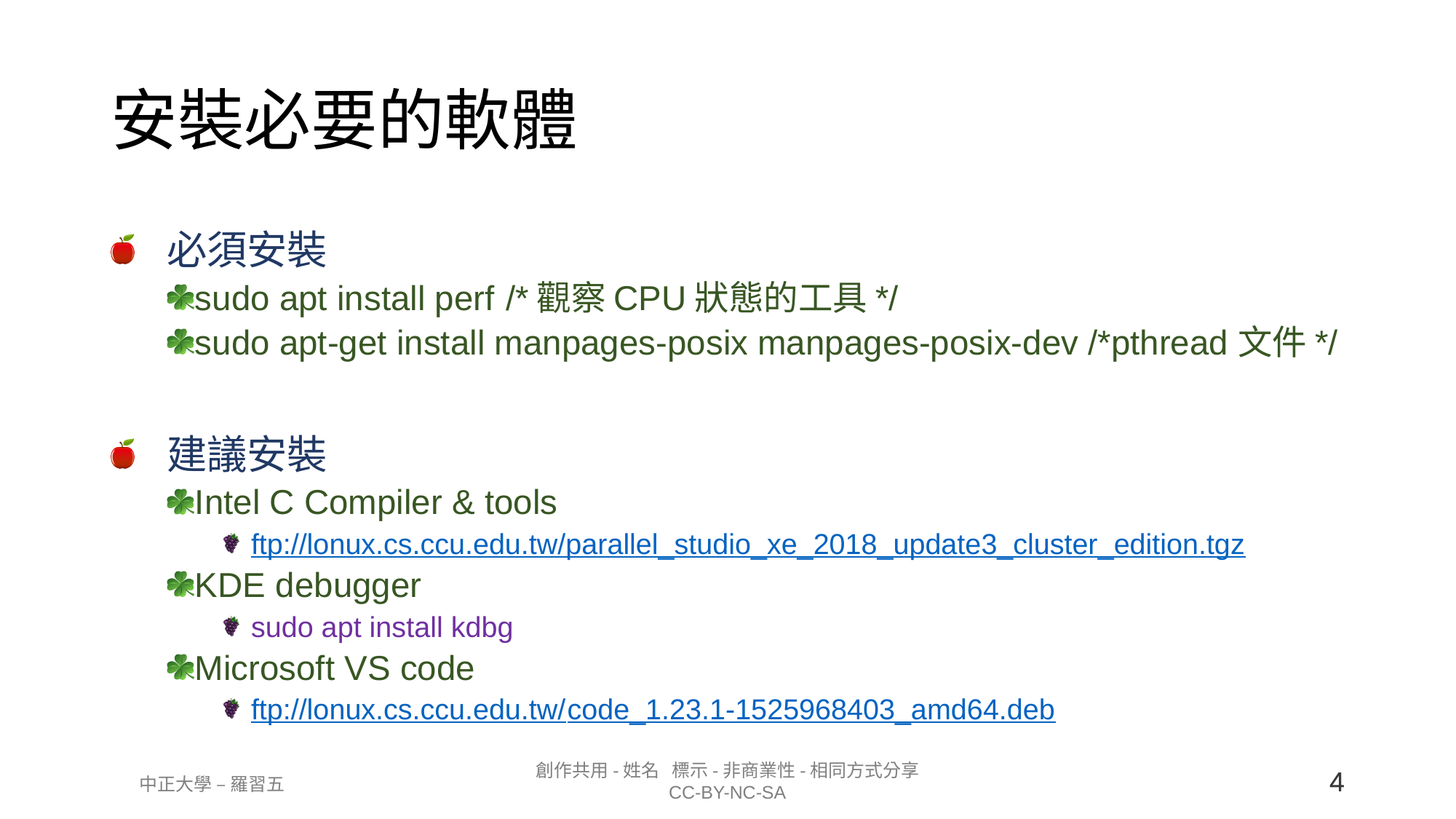

# 安裝必要的軟體
必須安裝
sudo apt install perf	/*觀察CPU狀態的工具*/
sudo apt-get install manpages-posix manpages-posix-dev /*pthread文件*/

建議安裝
Intel C Compiler & tools
ftp://lonux.cs.ccu.edu.tw/parallel_studio_xe_2018_update3_cluster_edition.tgz
KDE debugger
sudo apt install kdbg
Microsoft VS code
ftp://lonux.cs.ccu.edu.tw/code_1.23.1-1525968403_amd64.deb